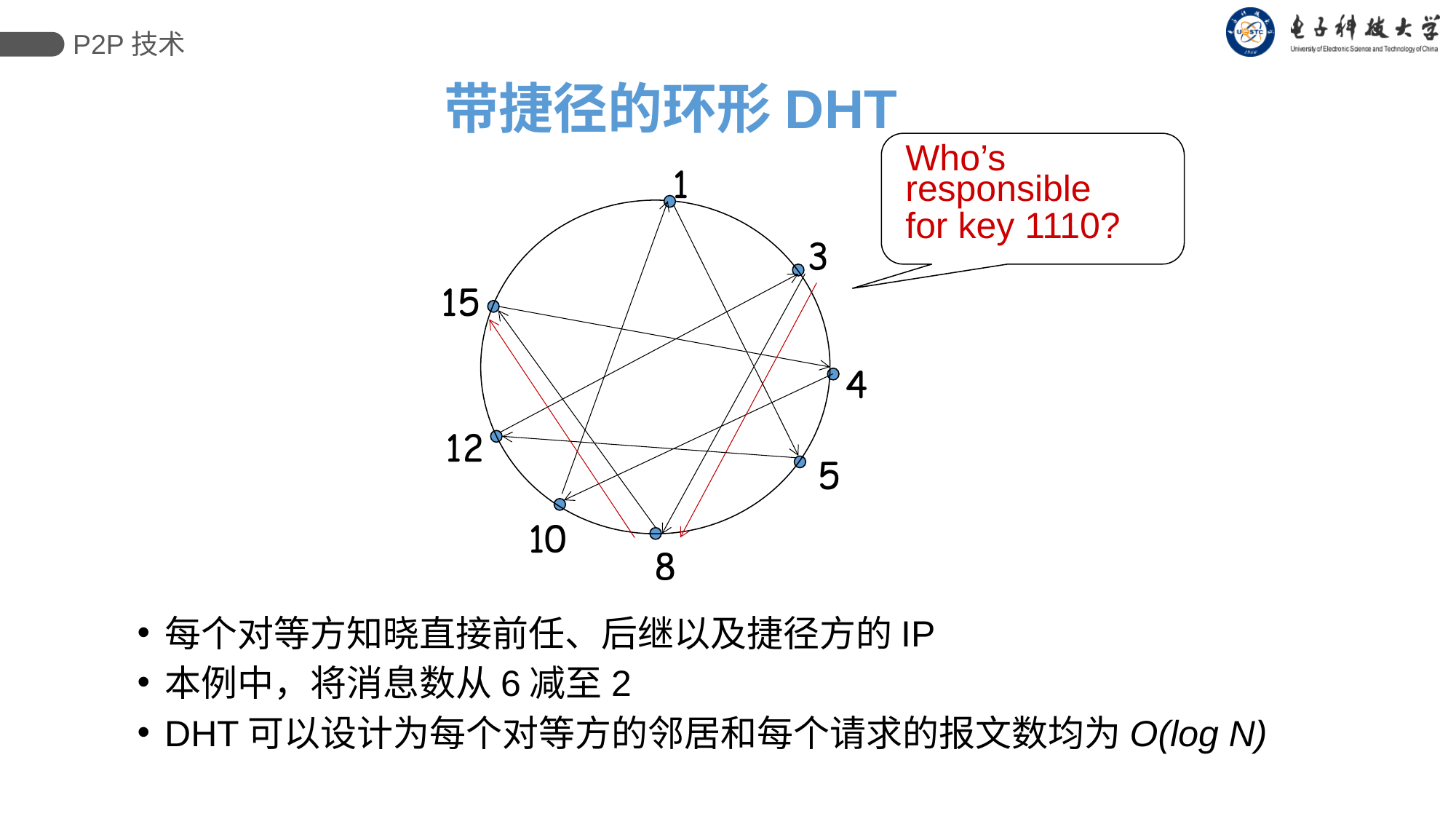

P2P技术
# 带捷径的环形DHT

Who’s responsible
for key 1110?
1

3

15

4

12

5

10

8
每个对等方知晓直接前任、后继以及捷径方的IP
本例中，将消息数从6减至2
DHT可以设计为每个对等方的邻居和每个请求的报文数均为O(log N)